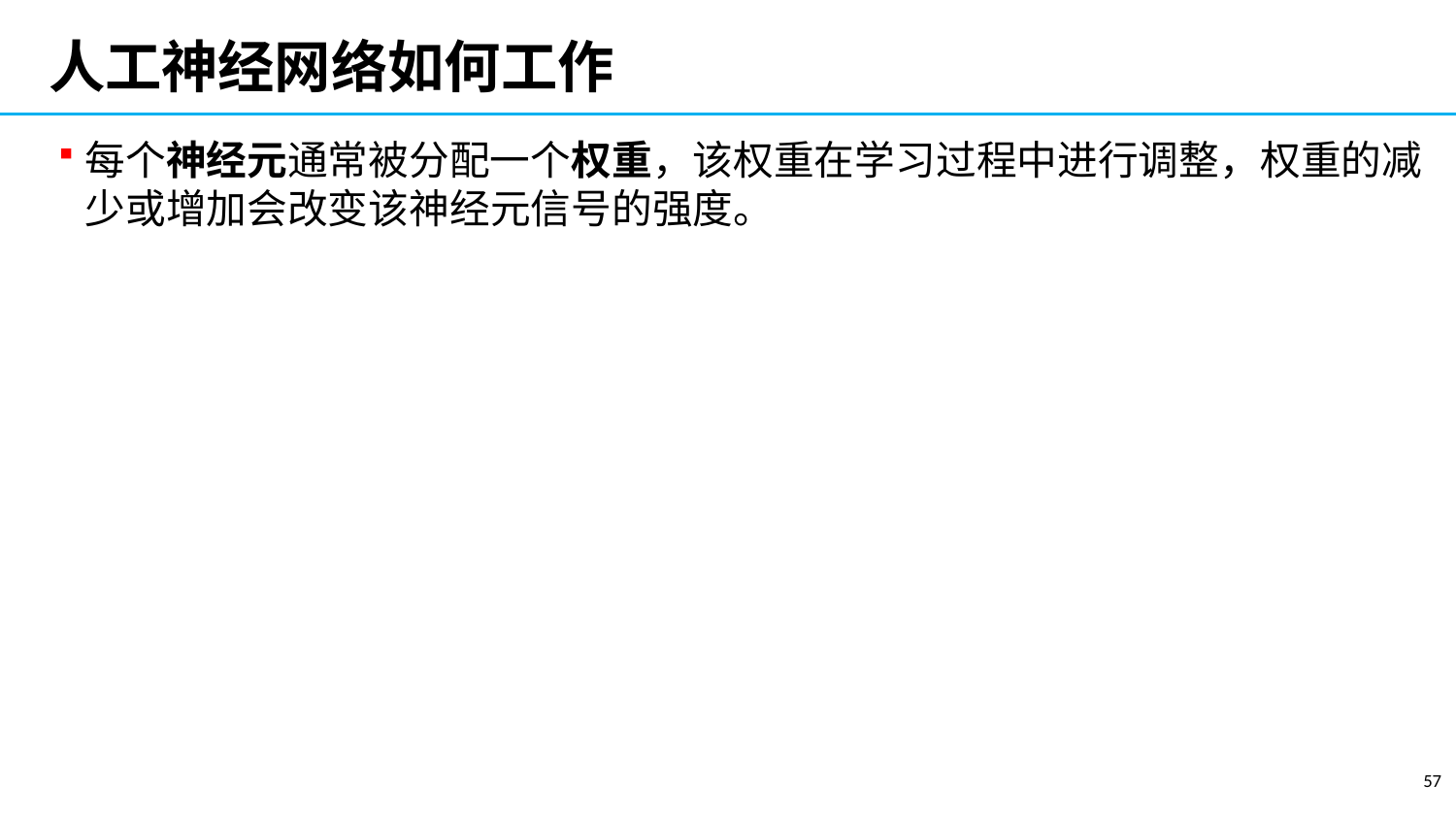

# 人工神经网络如何工作

每个神经元通常被分配一个权重，该权重在学习过程中进行调整，权重的减少或增加会改变该神经元信号的强度。

57